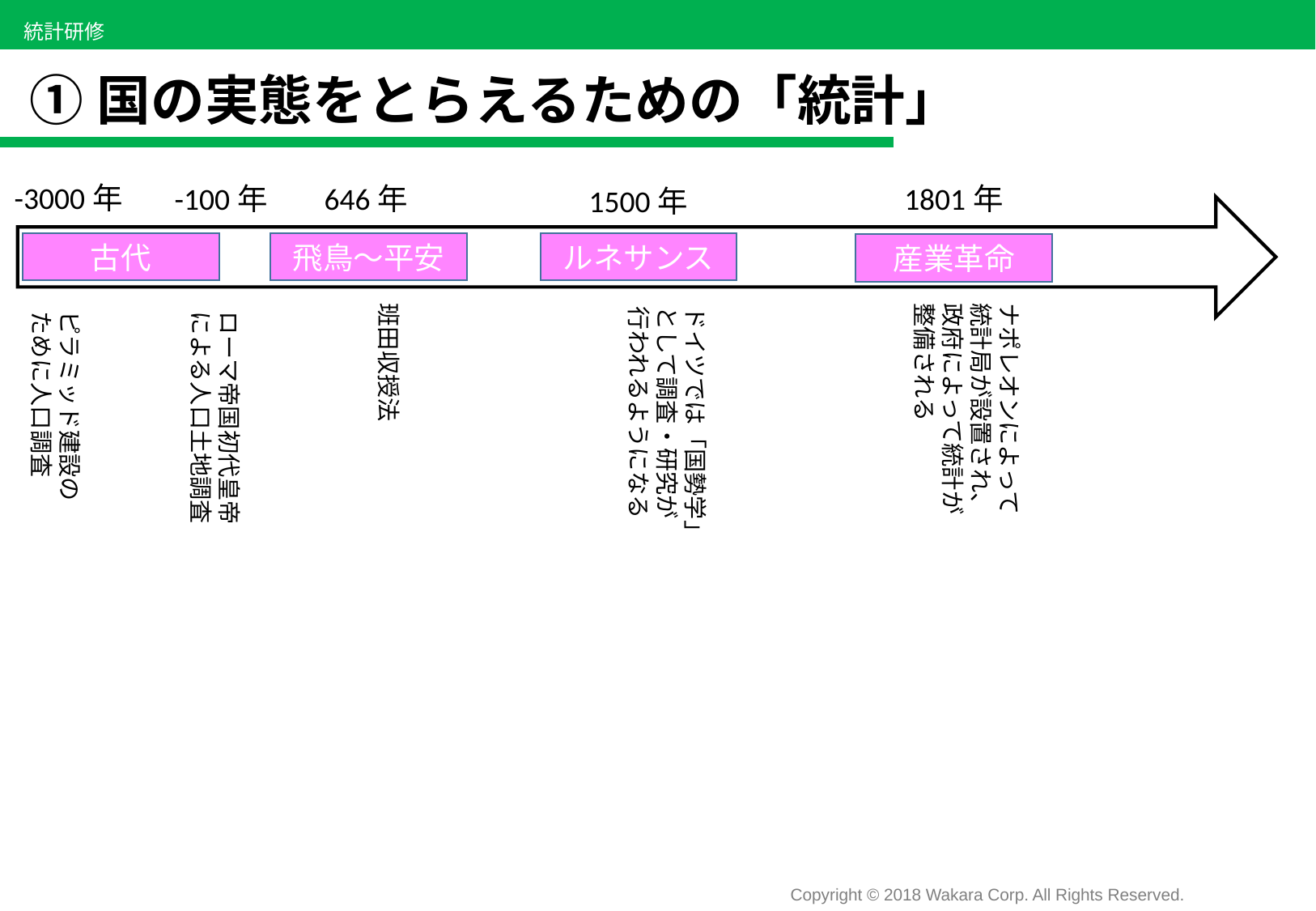

# ①国の実態をとらえるための「統計」
　-3000年
　-100年
　646年
1801年
1500年

古代
飛鳥〜平安
ルネサンス
産業革命
班田収授法
ナポレオンによって
統計局が設置され、政府によって統計が整備される
ドイツでは「国勢学」
として調査・研究が
行われるようになる
ピラミッド建設の
ために人口調査
ローマ帝国初代皇帝
による人口土地調査